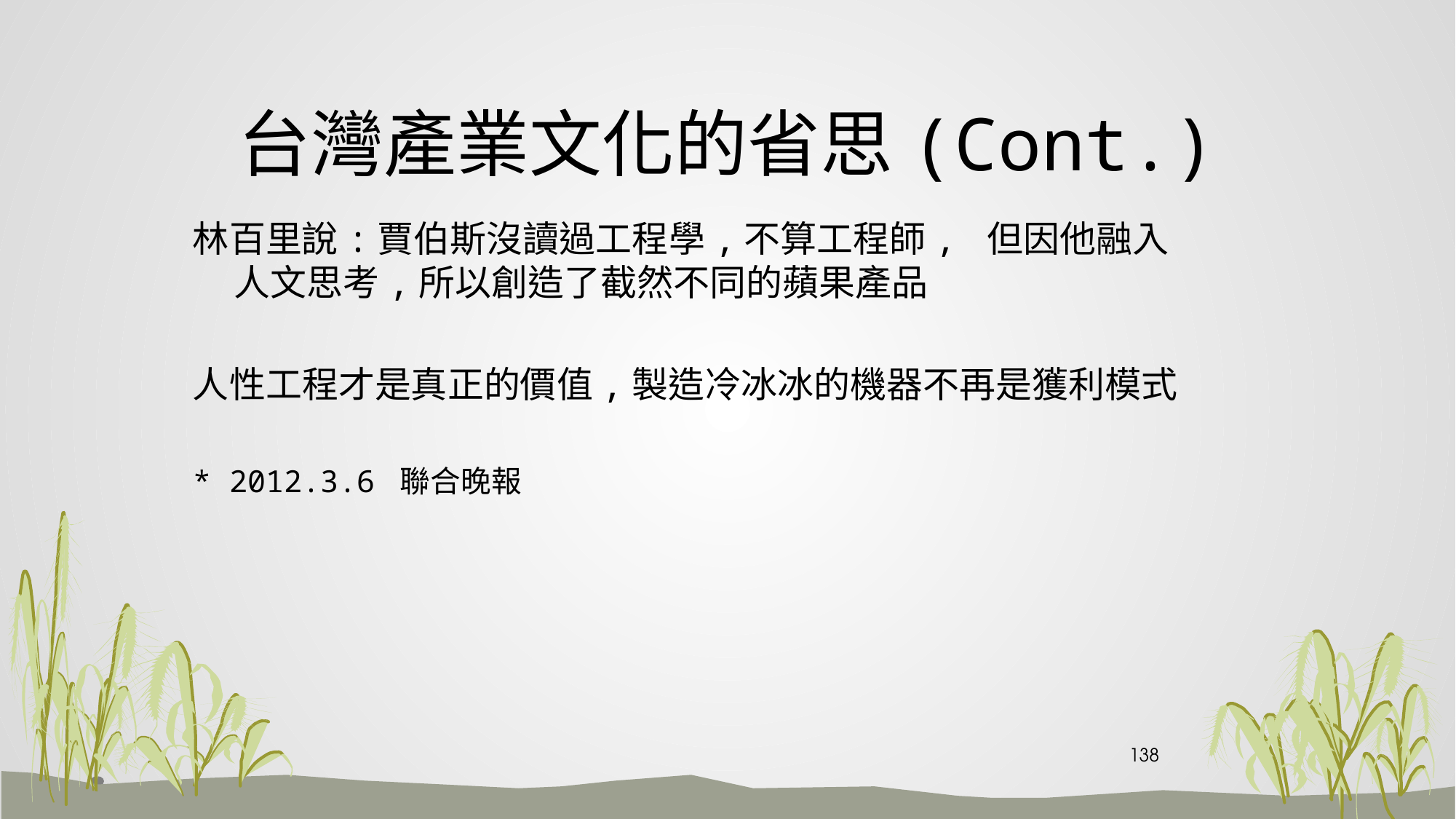

# 台灣產業文化的省思(Cont.)
林百里說:賈伯斯沒讀過工程學,不算工程師, 但因他融入人文思考,所以創造了截然不同的蘋果產品

人性工程才是真正的價值,製造冷冰冰的機器不再是獲利模式

* 2012.3.6 聯合晚報
138